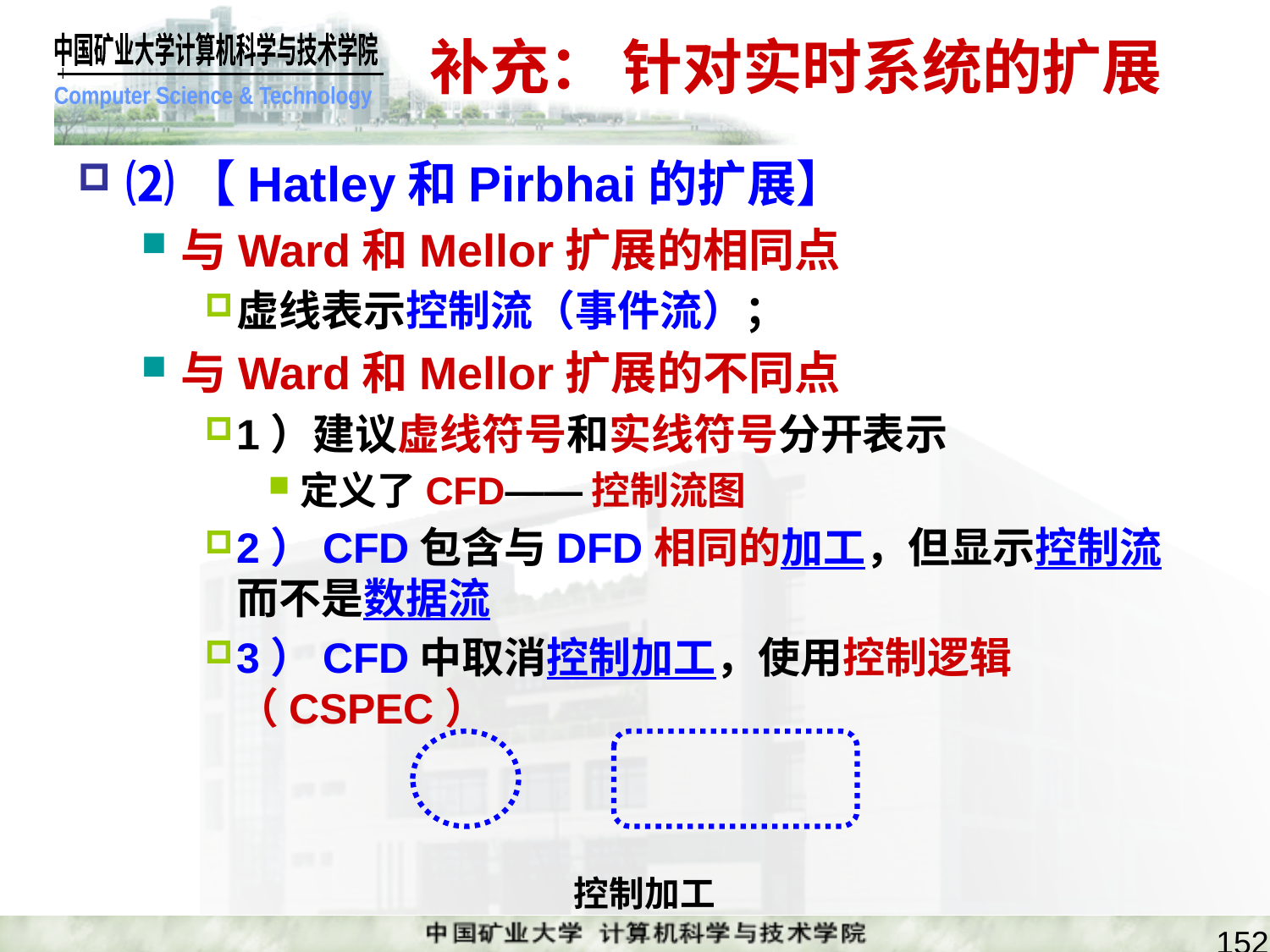

# 补充： 针对实时系统的扩展
⑵【Hatley和Pirbhai的扩展】
与Ward和Mellor扩展的相同点
虚线表示控制流（事件流）；
与Ward和Mellor扩展的不同点
1）建议虚线符号和实线符号分开表示
定义了CFD——控制流图
2）CFD包含与DFD相同的加工，但显示控制流而不是数据流
3）CFD中取消控制加工，使用控制逻辑（CSPEC）

控制加工
152